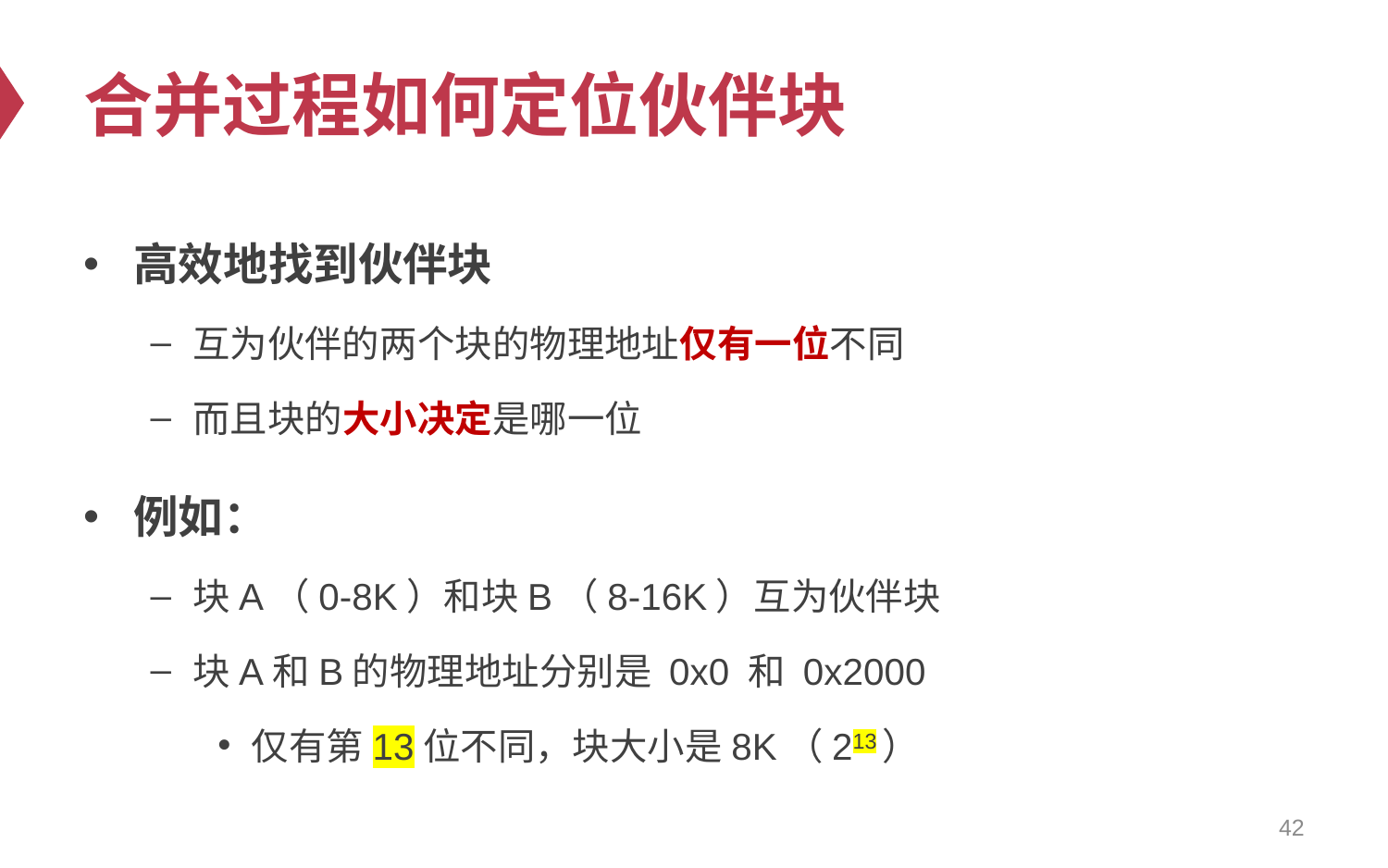

# 合并过程如何定位伙伴块
高效地找到伙伴块
互为伙伴的两个块的物理地址仅有一位不同
而且块的大小决定是哪一位
例如：
块A（0-8K）和块B（8-16K）互为伙伴块
块A和B的物理地址分别是 0x0 和 0x2000
仅有第13位不同，块大小是8K（213）
42